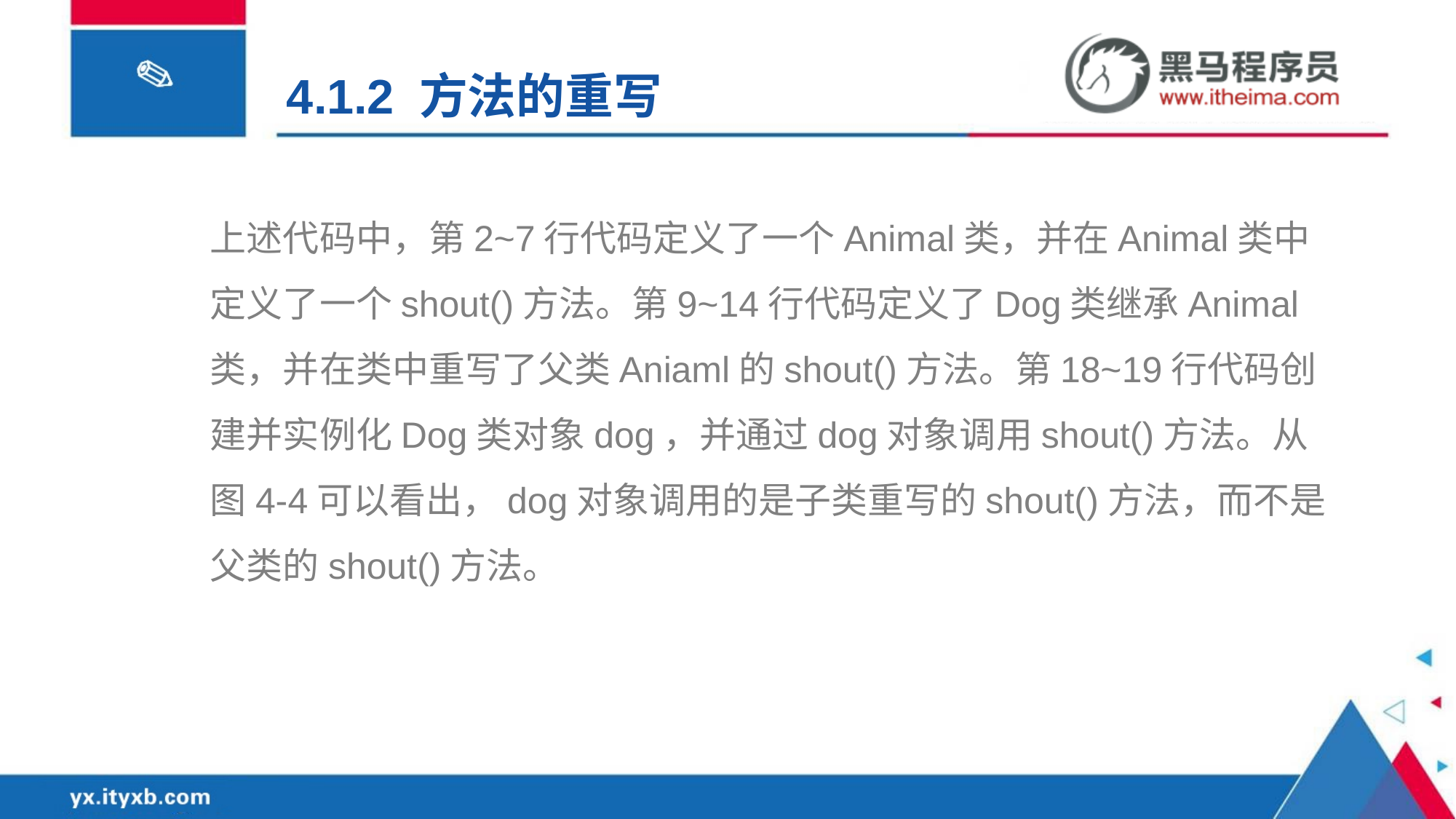

4.1.2 方法的重写
上述代码中，第2~7行代码定义了一个Animal类，并在Animal类中定义了一个shout()方法。第9~14行代码定义了Dog类继承Animal类，并在类中重写了父类Aniaml的shout()方法。第18~19行代码创建并实例化Dog类对象dog，并通过dog对象调用shout()方法。从图4-4可以看出，dog对象调用的是子类重写的shout()方法，而不是父类的shout()方法。